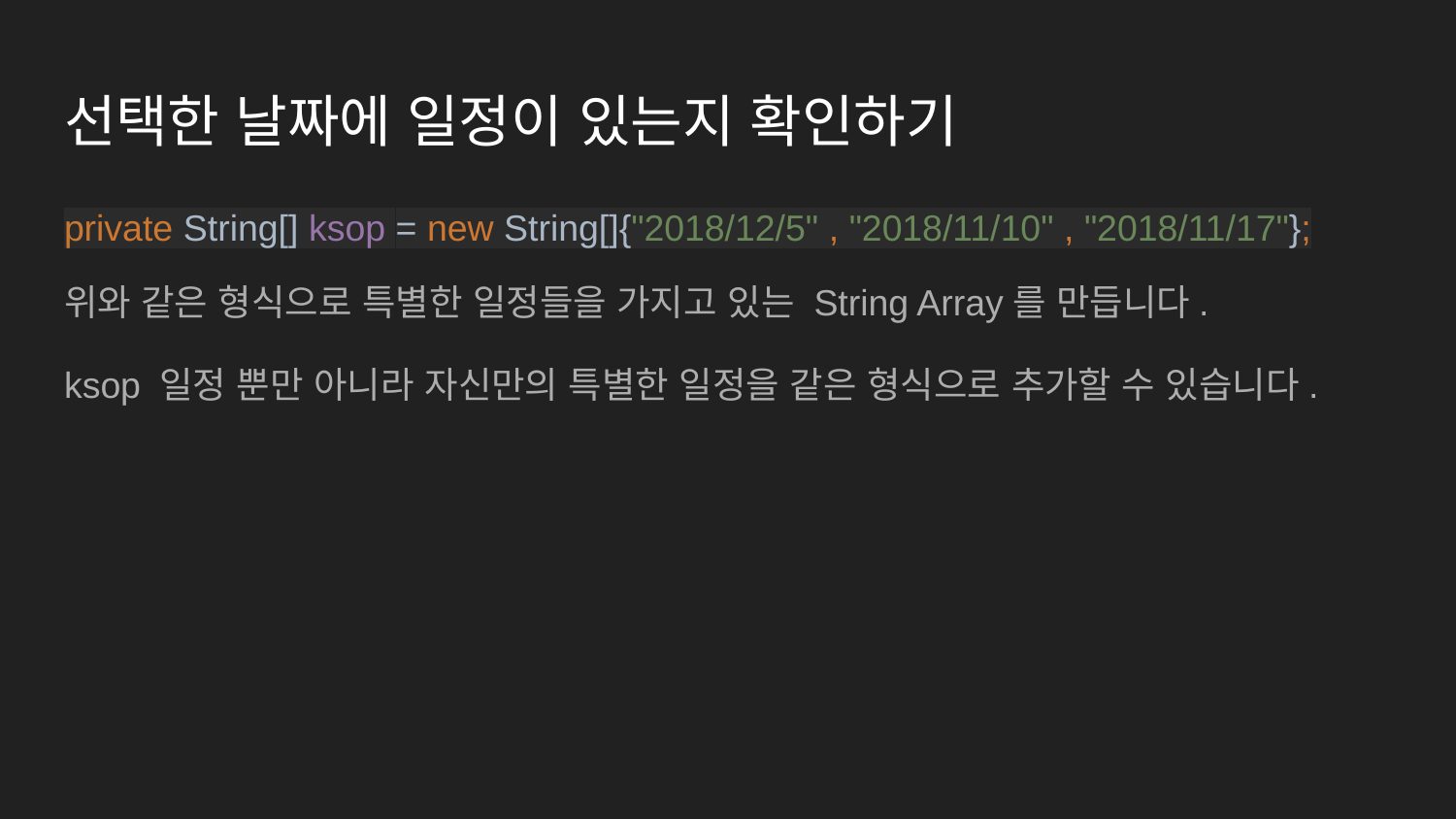

# 선택한 날짜에 일정이 있는지 확인하기
private String[] ksop = new String[]{"2018/12/5" , "2018/11/10" , "2018/11/17"};

위와 같은 형식으로 특별한 일정들을 가지고 있는 String Array를 만듭니다.
ksop 일정 뿐만 아니라 자신만의 특별한 일정을 같은 형식으로 추가할 수 있습니다.